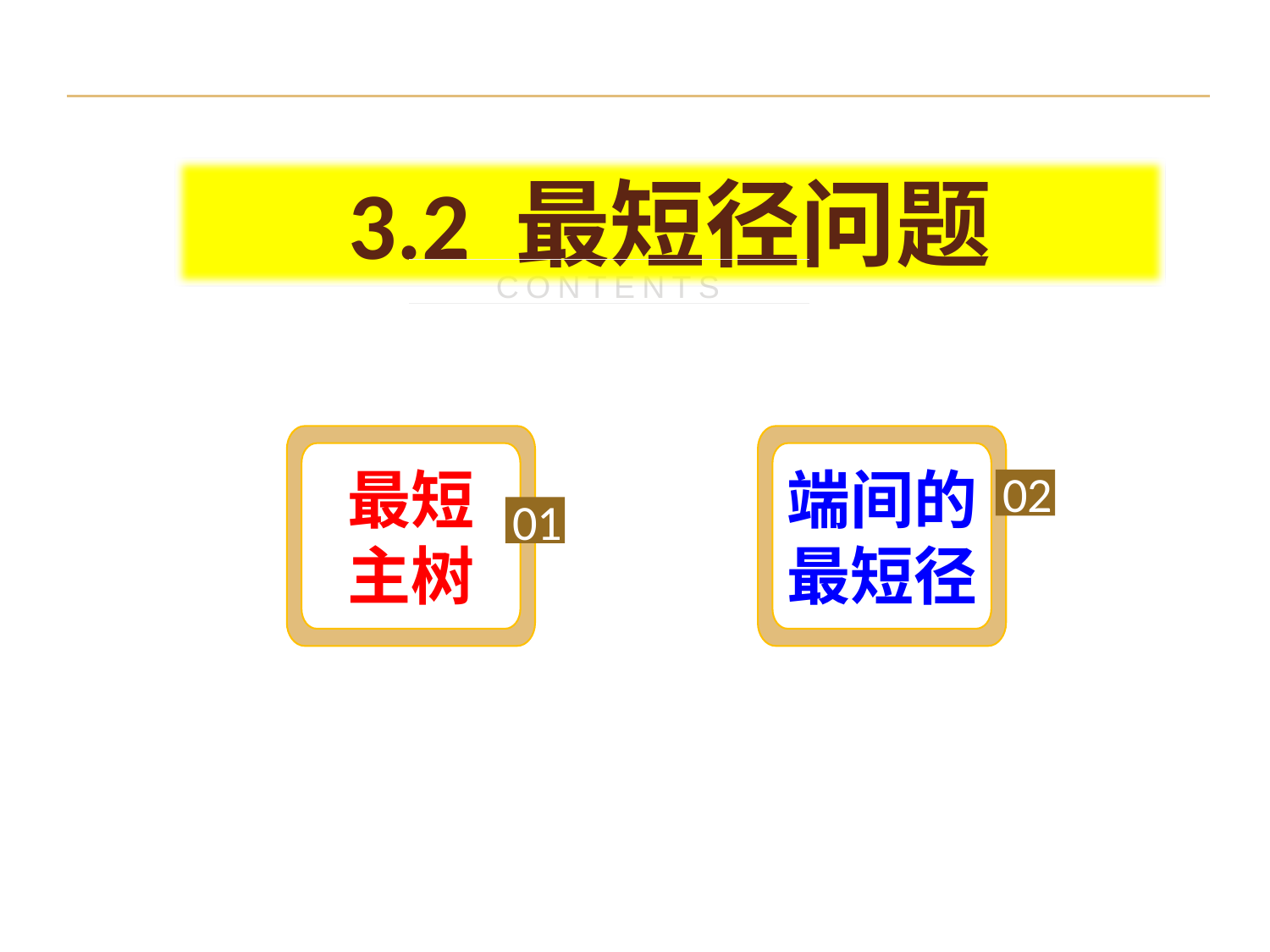

3.2 最短径问题
CONTENTS
最短
主树
端间的最短径
02
01